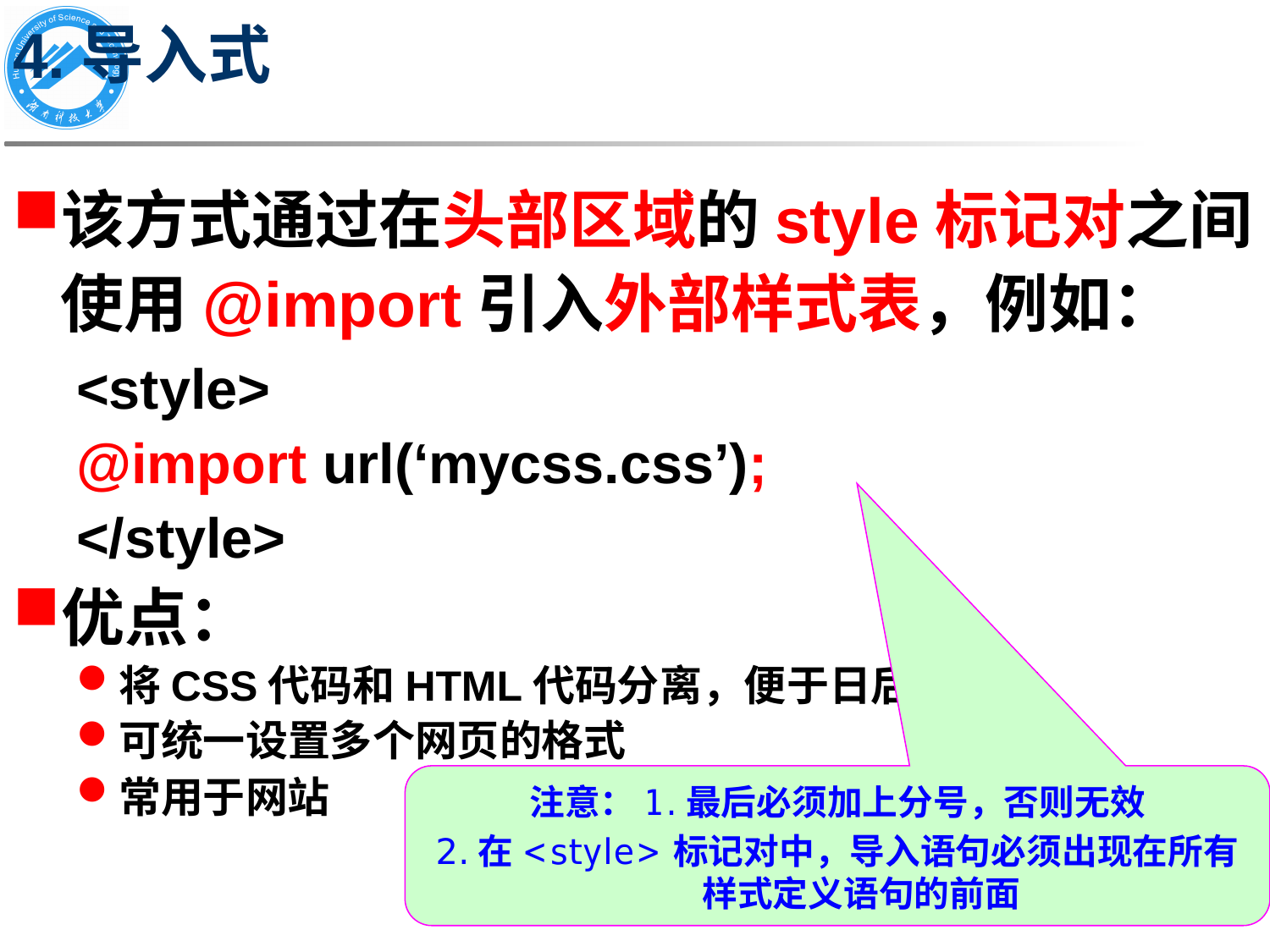

# 4.导入式
该方式通过在头部区域的style标记对之间使用@import引入外部样式表，例如：
<style>
@import url(‘mycss.css’);
</style>
优点：
将CSS代码和HTML代码分离，便于日后的维护
可统一设置多个网页的格式
常用于网站
注意：1.最后必须加上分号，否则无效
2.在<style>标记对中，导入语句必须出现在所有样式定义语句的前面